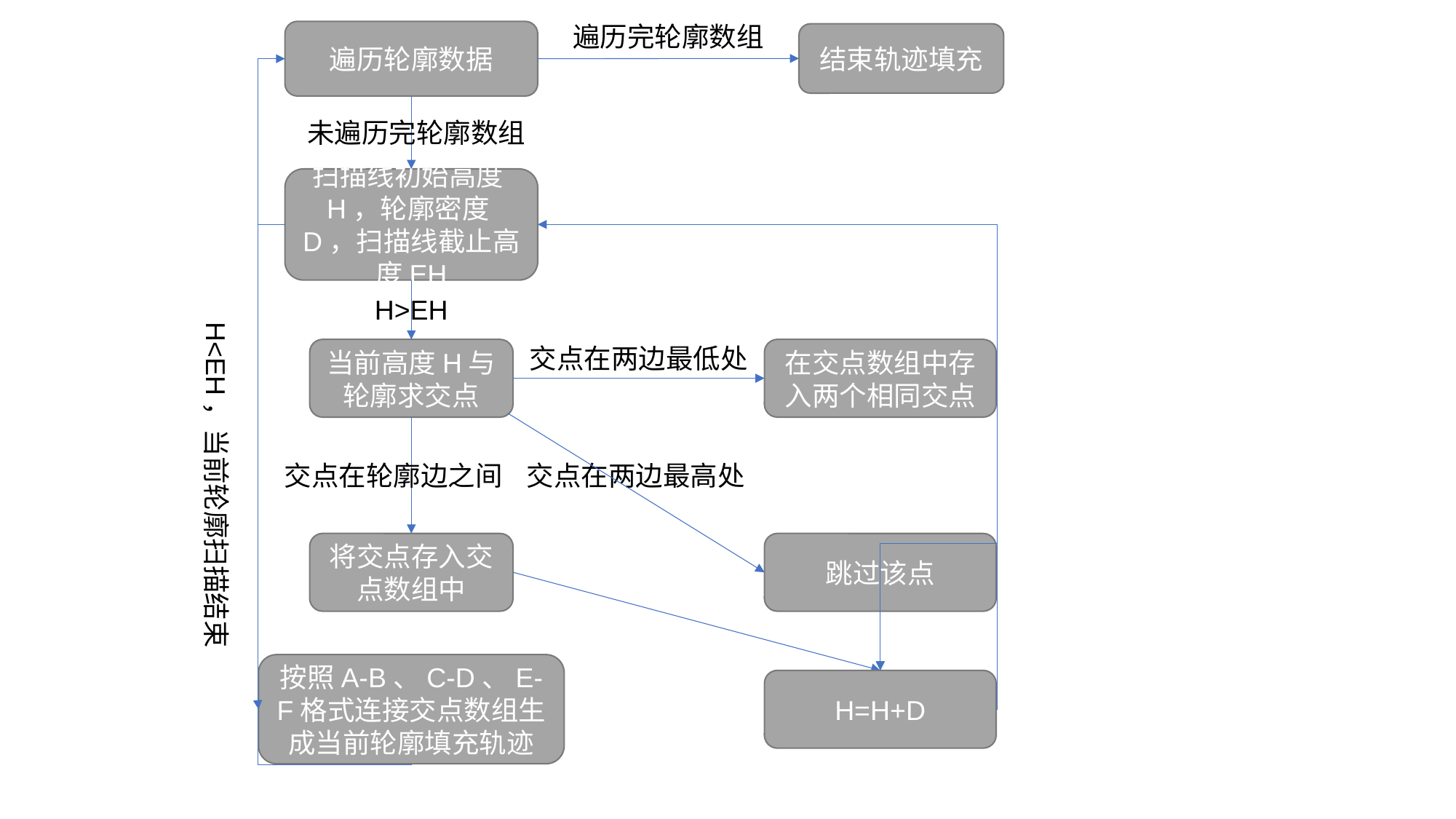

遍历完轮廓数组
遍历轮廓数据
结束轨迹填充
未遍历完轮廓数组
扫描线初始高度H，轮廓密度D，扫描线截止高度EH
H>EH
H<EH，当前轮廓扫描结束
交点在两边最低处
当前高度H与轮廓求交点
在交点数组中存入两个相同交点
交点在轮廓边之间
交点在两边最高处
将交点存入交点数组中
跳过该点
按照A-B、C-D、E-F格式连接交点数组生成当前轮廓填充轨迹
H=H+D